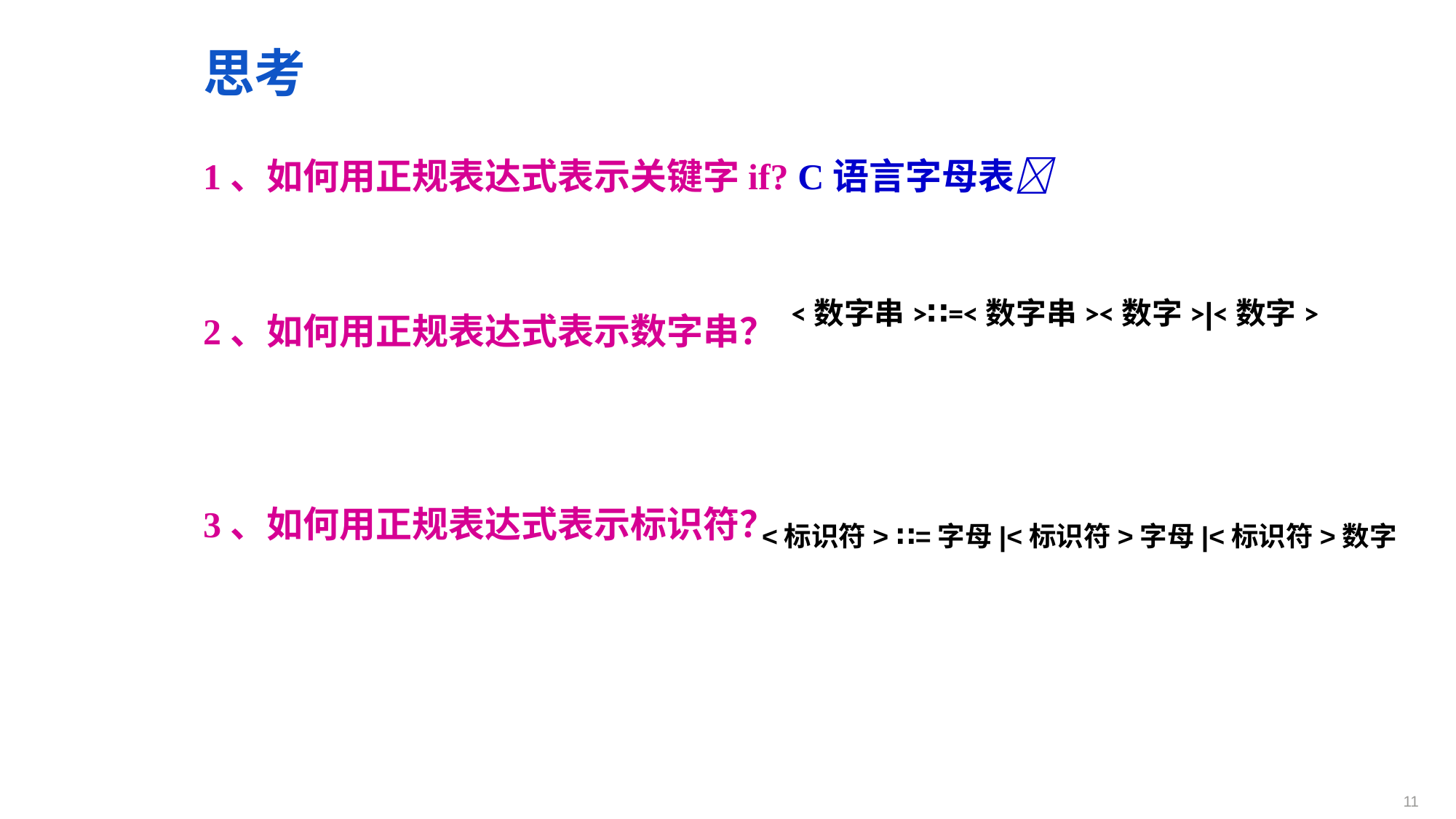

思考

1、如何用正规表达式表示关键字if? C语言字母表Σ

2、如何用正规表达式表示数字串？
<数字串>∷=<数字串><数字>|<数字>
3、如何用正规表达式表示标识符？

<标识符> ∷=字母|<标识符>字母|<标识符>数字
11